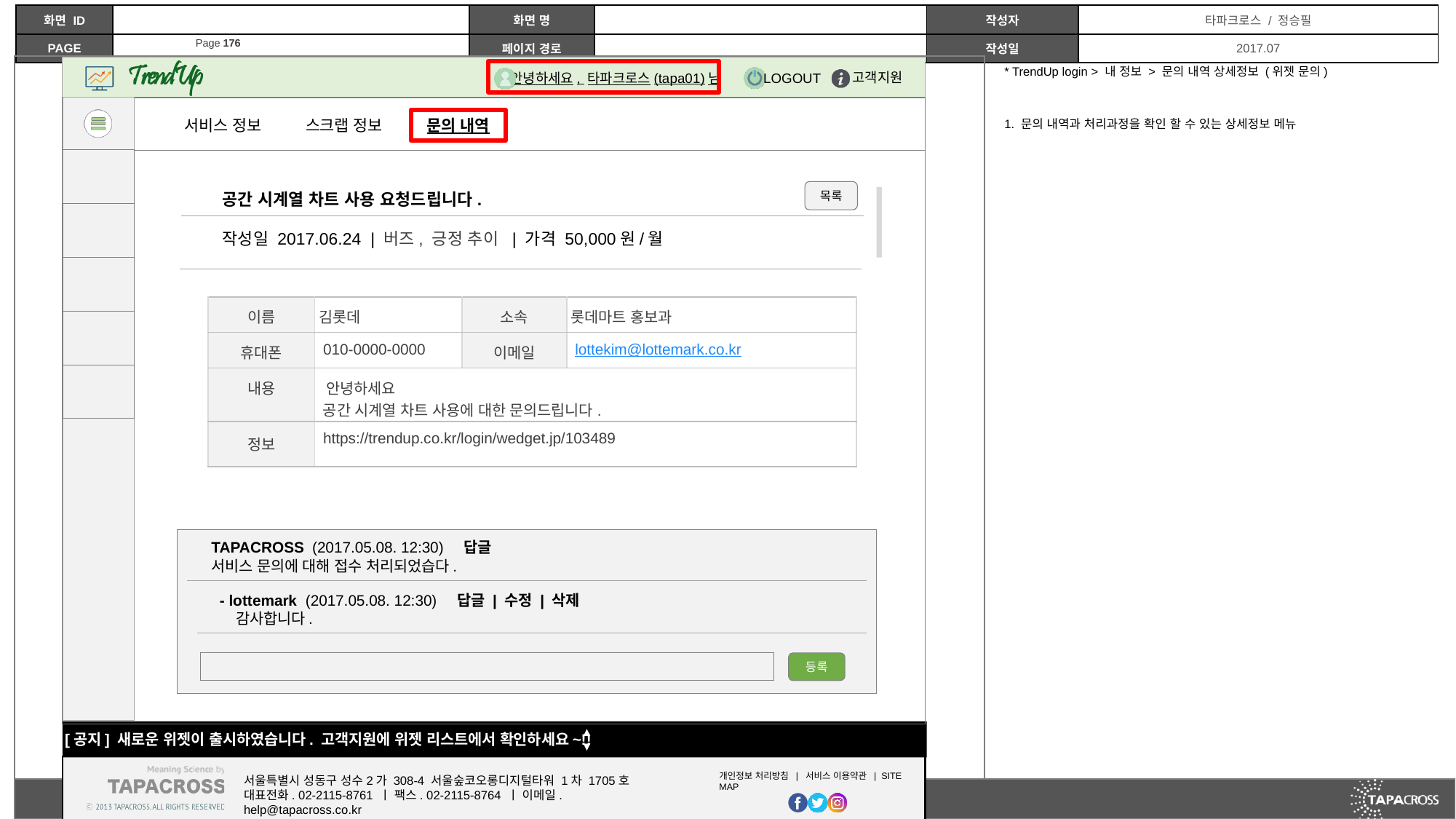

* TrendUp login > 내 정보 > 문의 내역 상세정보 (위젯 문의)
1. 문의 내역과 처리과정을 확인 할 수 있는 상세정보 메뉴

문의 내역
스크랩 정보
서비스 정보
목록
공간 시계열 차트 사용 요청드립니다.

작성일 2017.06.24  | 버즈, 긍정 추이  | 가격 50,000원/월

| 이름 | 김롯데 | 소속 | 롯데마트 홍보과 |
| --- | --- | --- | --- |
| 휴대폰 | 010-0000-0000 | 이메일 | lottekim@lottemark.co.kr |
| 내용 | 안녕하세요 공간 시계열 차트 사용에 대한 문의드립니다. |  |  |
| 정보 | https://trendup.co.kr/login/wedget.jp/103489 |  |  |

TAPACROSS  (2017.05.08. 12:30)    답글
서비스 문의에 대해 접수 처리되었습다.
  - lottemark  (2017.05.08. 12:30)    답글 | 수정 | 삭제
     감사합니다.

등록